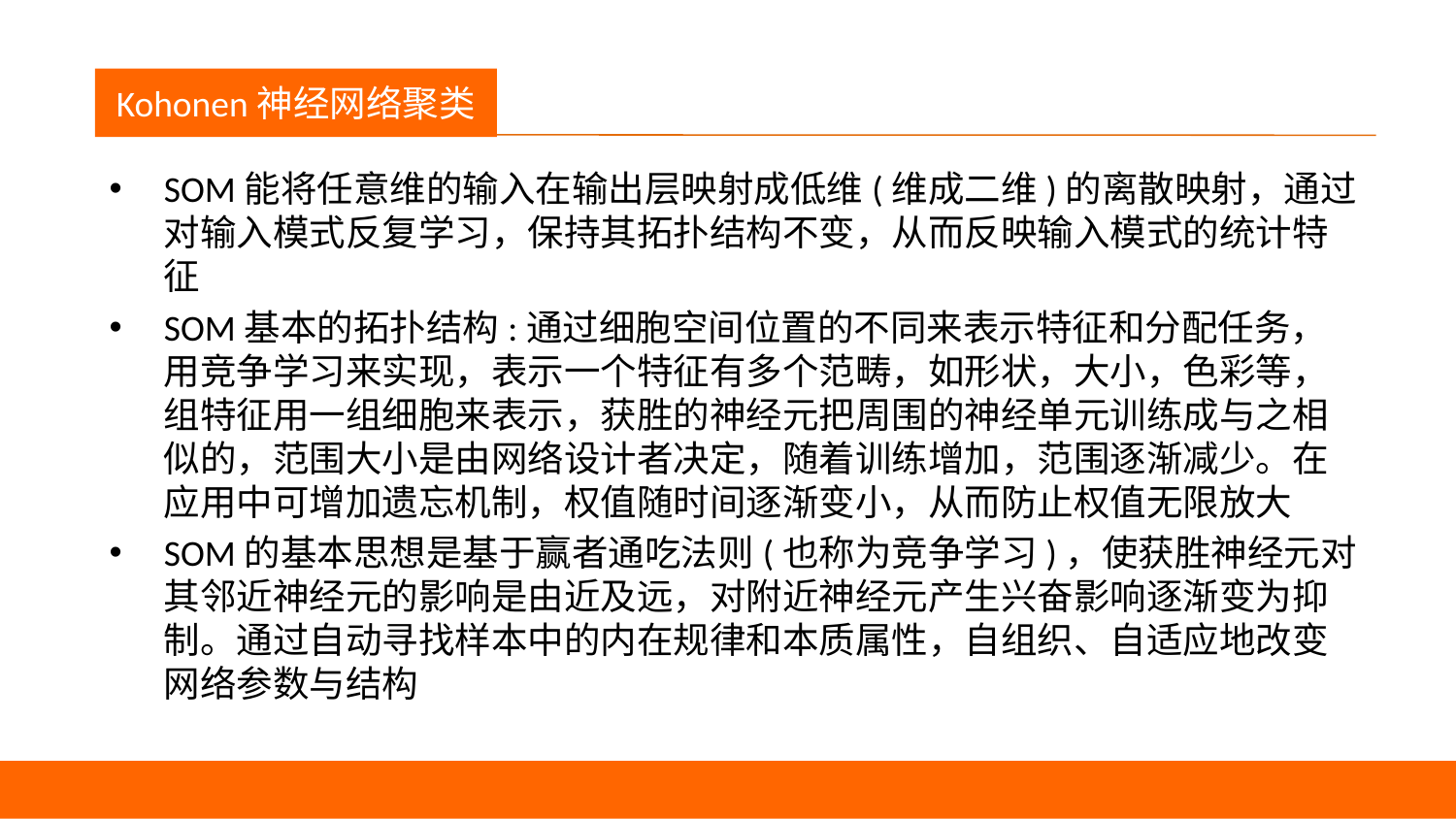

议程
Kohonen神经网络聚类

SOM能将任意维的输入在输出层映射成低维(维成二维)的离散映射，通过对输入模式反复学习，保持其拓扑结构不变，从而反映输入模式的统计特征
SOM基本的拓扑结构:通过细胞空间位置的不同来表示特征和分配任务，用竞争学习来实现，表示一个特征有多个范畴，如形状，大小，色彩等，组特征用一组细胞来表示，获胜的神经元把周围的神经单元训练成与之相似的，范围大小是由网络设计者决定，随着训练增加，范围逐渐减少。在应用中可增加遗忘机制，权值随时间逐渐变小，从而防止权值无限放大
SOM的基本思想是基于赢者通吃法则(也称为竞争学习)，使获胜神经元对其邻近神经元的影响是由近及远，对附近神经元产生兴奋影响逐渐变为抑制。通过自动寻找样本中的内在规律和本质属性，自组织、自适应地改变网络参数与结构